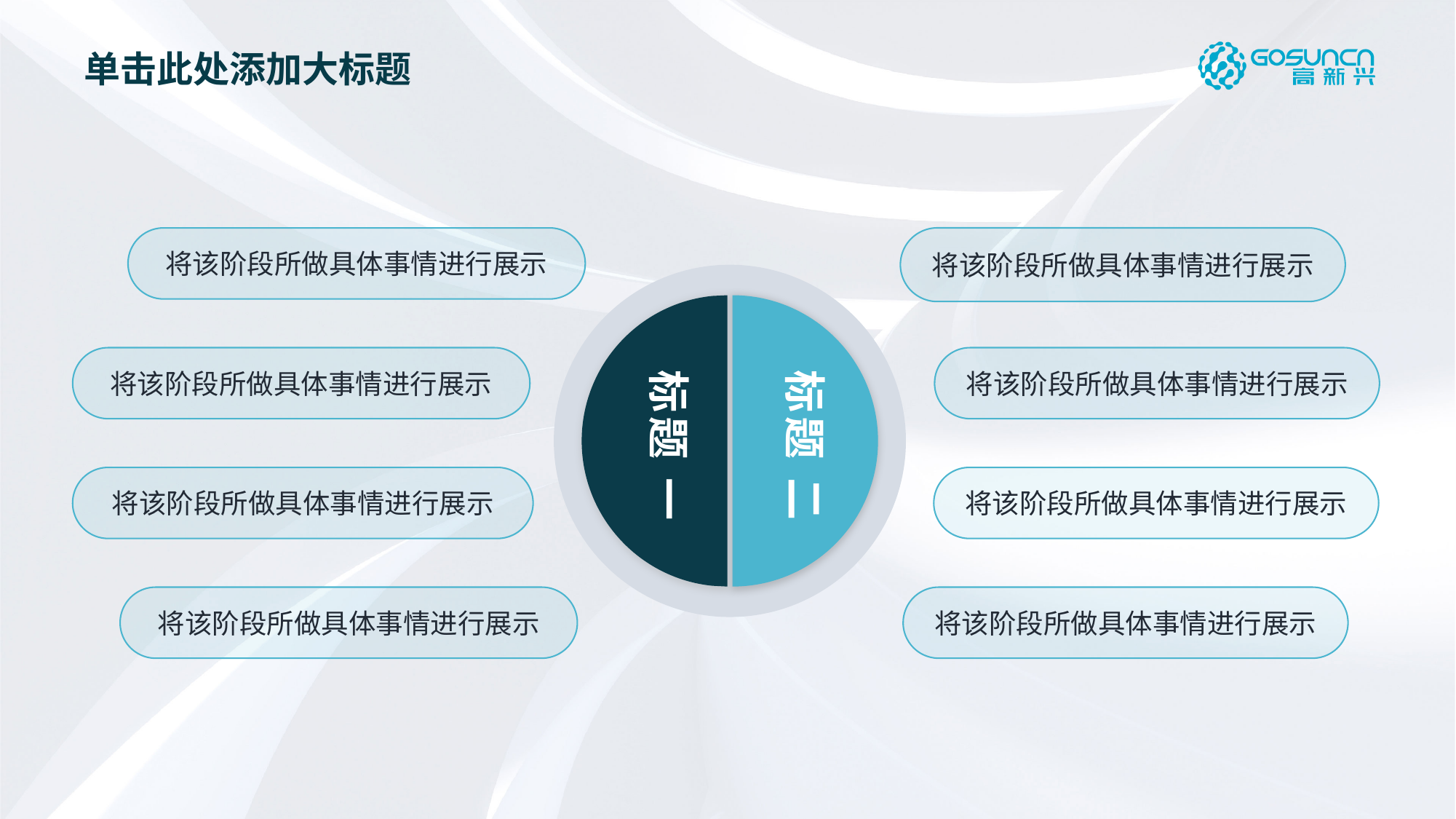

单击此处添加大标题
将该阶段所做具体事情进行展示
将该阶段所做具体事情进行展示

标题 二
标题 一
将该阶段所做具体事情进行展示
将该阶段所做具体事情进行展示
将该阶段所做具体事情进行展示
将该阶段所做具体事情进行展示
将该阶段所做具体事情进行展示
将该阶段所做具体事情进行展示